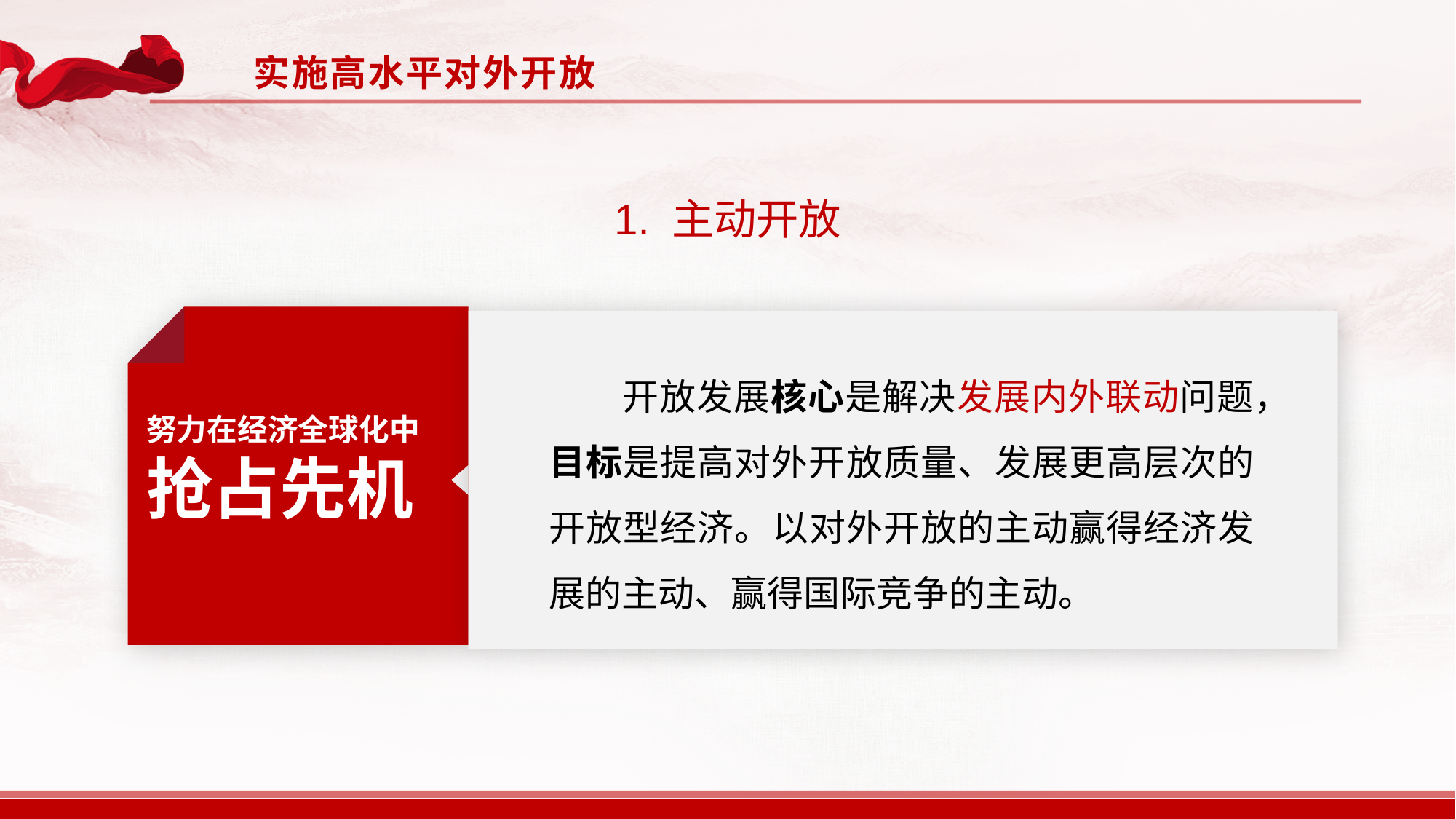

实施高水平对外开放
1. 主动开放

努力在经济全球化中
抢占先机

开放发展核心是解决发展内外联动问题，目标是提高对外开放质量、发展更高层次的开放型经济。以对外开放的主动赢得经济发展的主动、赢得国际竞争的主动。